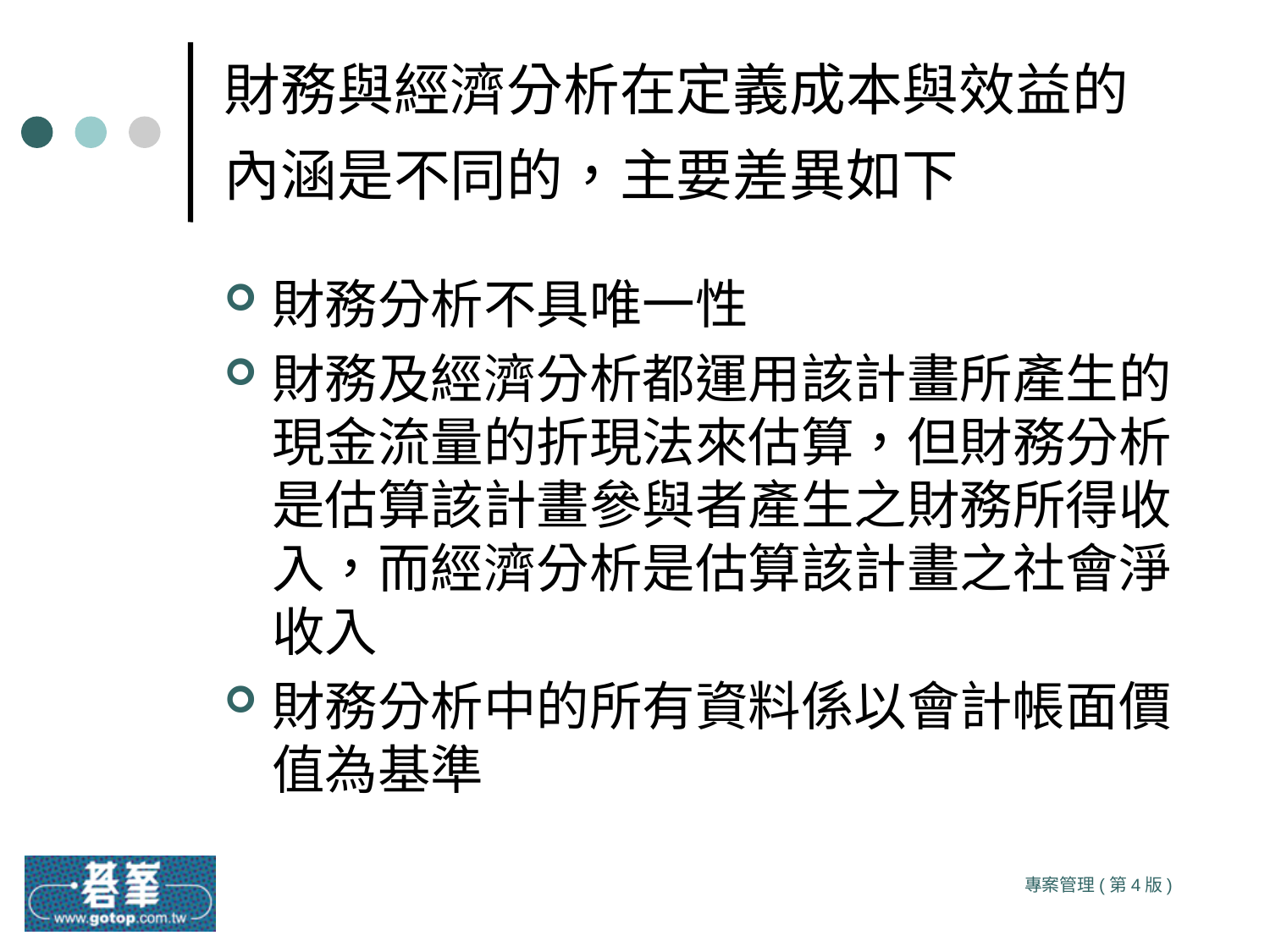

# 財務與經濟分析在定義成本與效益的內涵是不同的，主要差異如下
財務分析不具唯一性
財務及經濟分析都運用該計畫所產生的現金流量的折現法來估算，但財務分析是估算該計畫參與者產生之財務所得收入，而經濟分析是估算該計畫之社會淨收入
財務分析中的所有資料係以會計帳面價值為基準

專案管理(第4版)